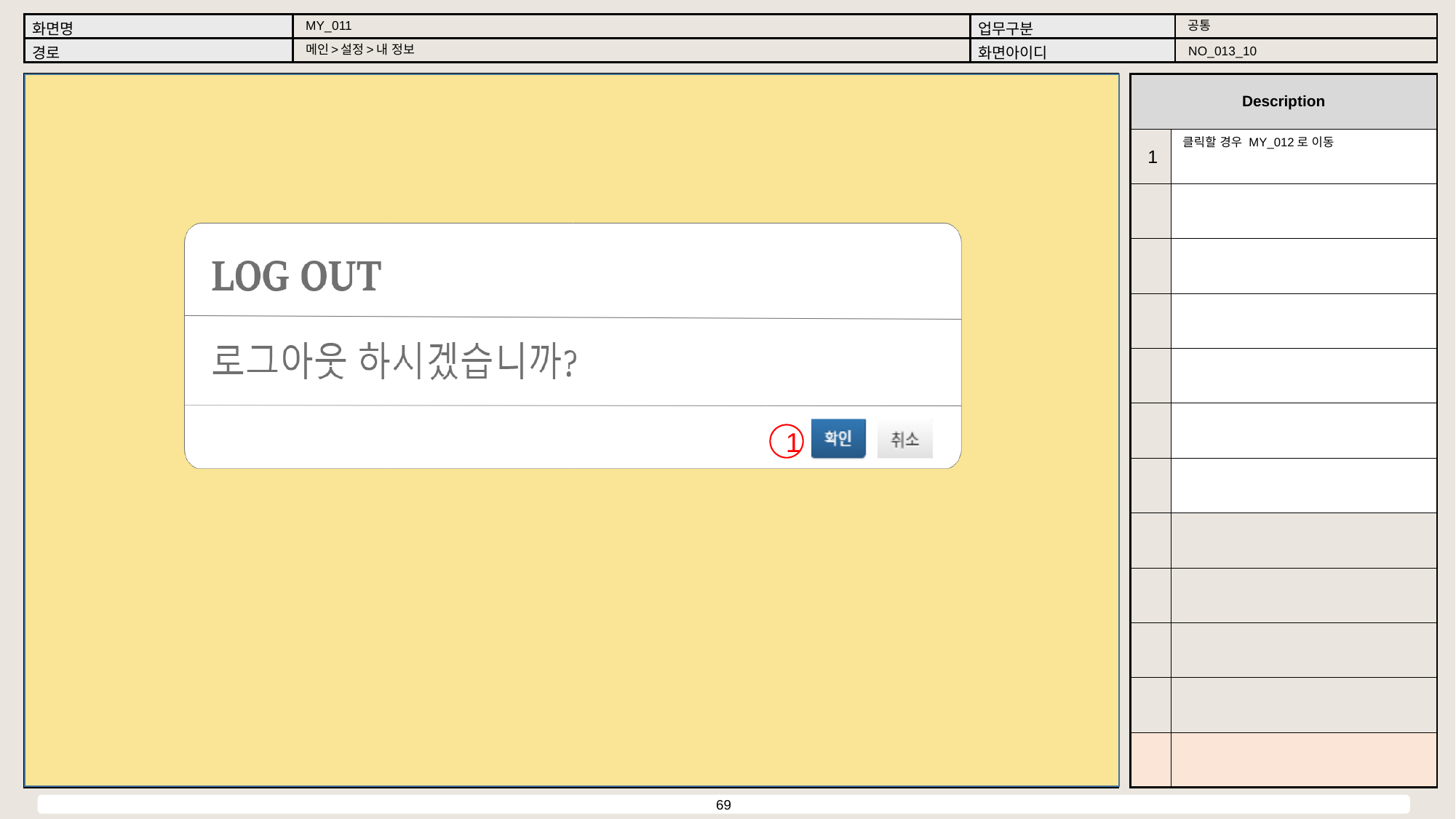

공통
MY_011
메인>설정>내 정보
NO_013_10

클릭할 경우 MY_012로 이동
1
1